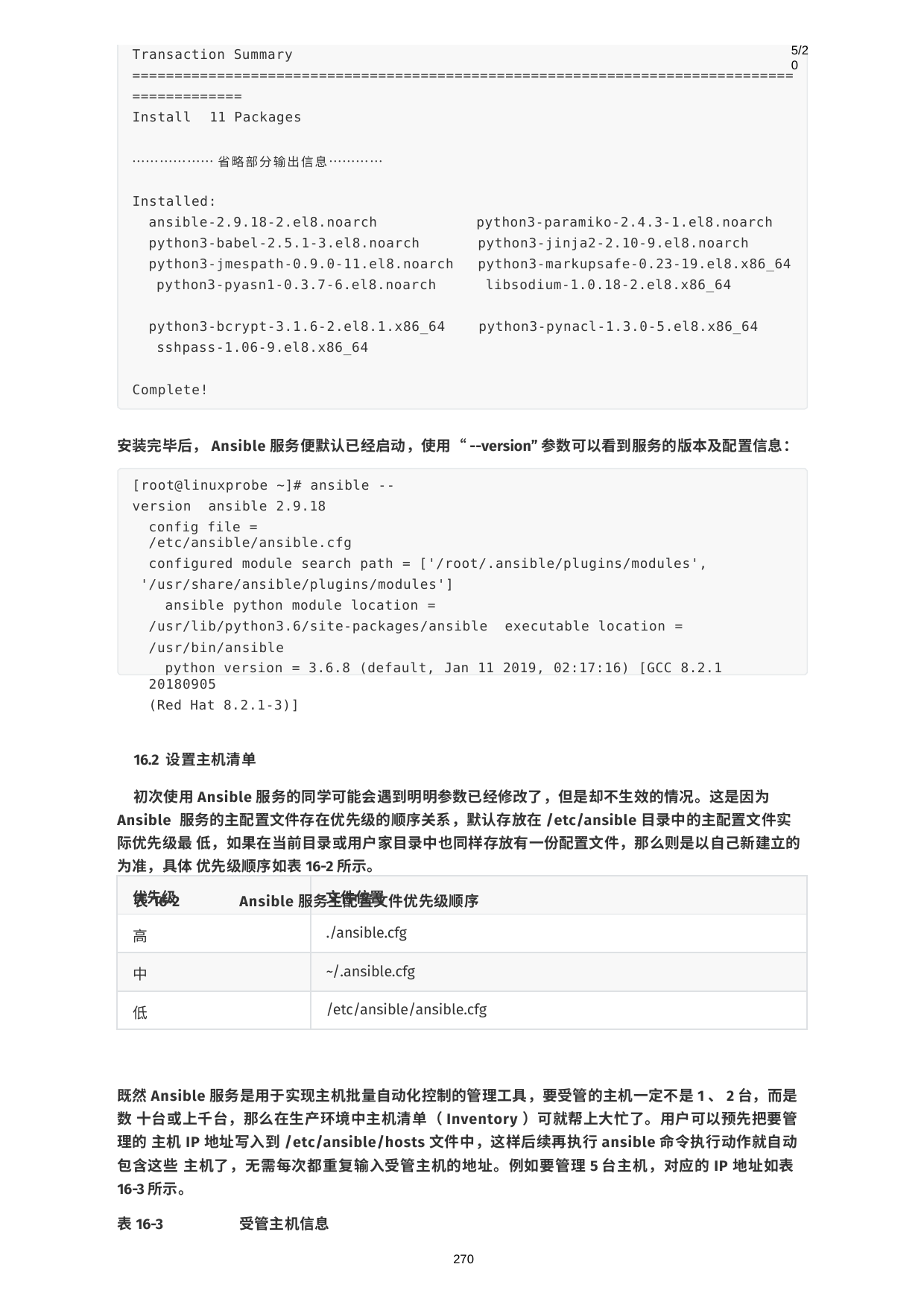

5/20
Transaction Summary

==============================================================================
=============
Install	11 Packages

………………省略部分输出信息…………
Installed:
ansible-2.9.18-2.el8.noarch  python3-babel-2.5.1-3.el8.noarch
python3-jmespath-0.9.0-11.el8.noarch  python3-pyasn1-0.3.7-6.el8.noarch
python3-paramiko-2.4.3-1.el8.noarch  python3-jinja2-2.10-9.el8.noarch  python3-markupsafe-0.23-19.el8.x86_64  libsodium-1.0.18-2.el8.x86_64
python3-bcrypt-3.1.6-2.el8.1.x86_64  sshpass-1.06-9.el8.x86_64
python3-pynacl-1.3.0-5.el8.x86_64
Complete!

安装完毕后，Ansible服务便默认已经启动，使用“--version”参数可以看到服务的版本及配置信息：

[root@linuxprobe ~]# ansible --version  ansible 2.9.18
config file = /etc/ansible/ansible.cfg
configured module search path = ['/root/.ansible/plugins/modules',  '/usr/share/ansible/plugins/modules']
ansible python module location = /usr/lib/python3.6/site-packages/ansible  executable location = /usr/bin/ansible
python version = 3.6.8 (default, Jan 11 2019, 02:17:16) [GCC 8.2.1 20180905
(Red Hat 8.2.1-3)]

16.2 设置主机清单
初次使用Ansible服务的同学可能会遇到明明参数已经修改了，但是却不生效的情况。这是因为Ansible 服务的主配置文件存在优先级的顺序关系，默认存放在/etc/ansible目录中的主配置文件实际优先级最 低，如果在当前目录或用户家目录中也同样存放有一份配置文件，那么则是以自己新建立的为准，具体 优先级顺序如表16-2所示。
表16-2	Ansible服务主配置文件优先级顺序

| 优先级 | 文件位置 |
| --- | --- |
| 高 | ./ansible.cfg |
| 中 | ~/.ansible.cfg |
| 低 | /etc/ansible/ansible.cfg |
既然Ansible服务是用于实现主机批量自动化控制的管理工具，要受管的主机一定不是1、2台，而是数 十台或上千台，那么在生产环境中主机清单（Inventory）可就帮上大忙了。用户可以预先把要管理的 主机IP地址写入到/etc/ansible/hosts文件中，这样后续再执行ansible命令执行动作就自动包含这些 主机了，无需每次都重复输入受管主机的地址。例如要管理5台主机，对应的IP地址如表16-3所示。
表16-3	受管主机信息
270